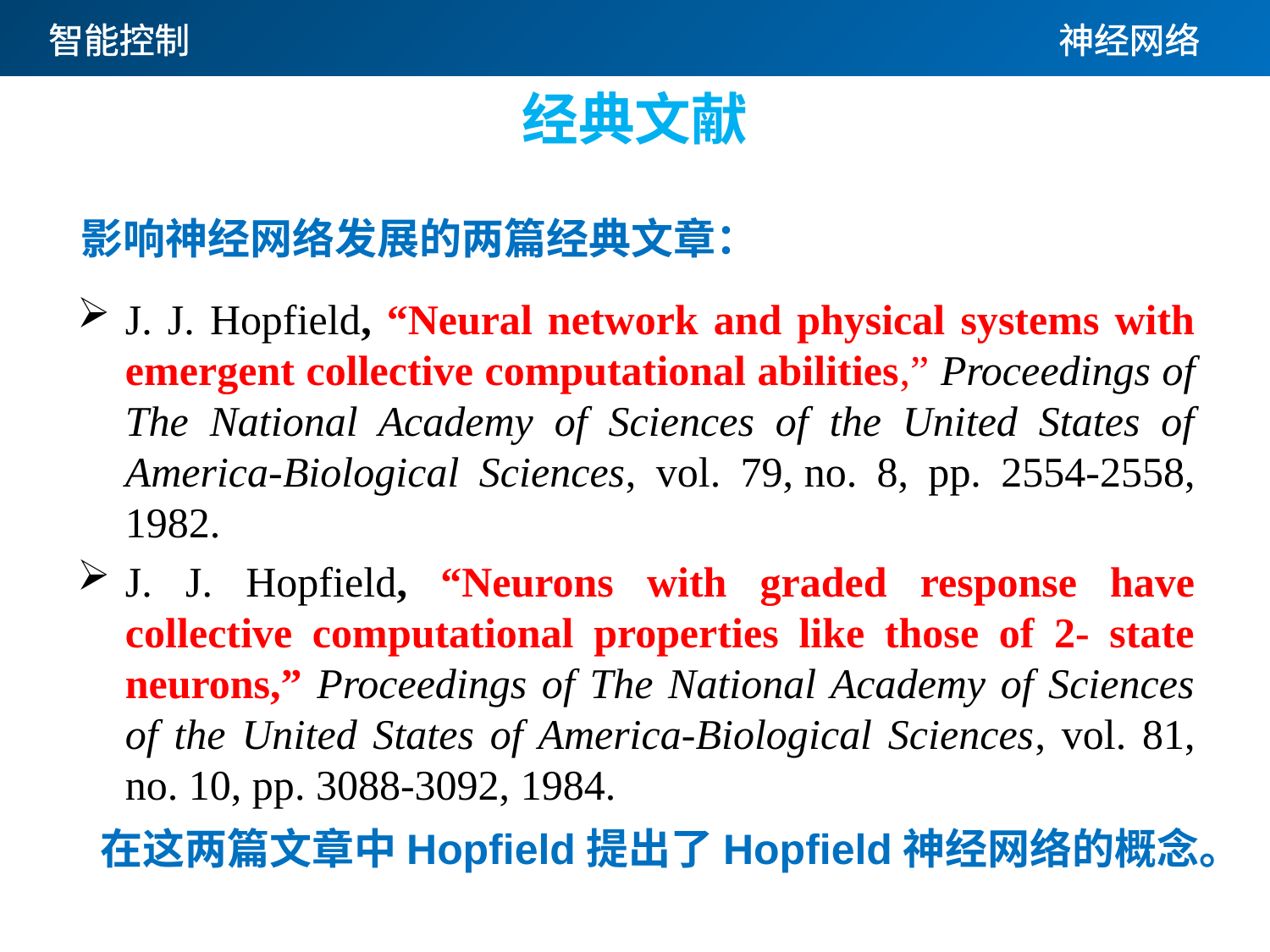

# 经典文献
影响神经网络发展的两篇经典文章：
J. J. Hopfield, “Neural network and physical systems with emergent collective computational abilities,” Proceedings of The National Academy of Sciences of the United States of America-Biological Sciences, vol. 79, no. 8, pp. 2554-2558, 1982.
J. J. Hopfield, “Neurons with graded response have collective computational properties like those of 2- state neurons,” Proceedings of The National Academy of Sciences of the United States of America-Biological Sciences, vol. 81, no. 10, pp. 3088-3092, 1984.

在这两篇文章中Hopfield提出了Hopfield神经网络的概念。